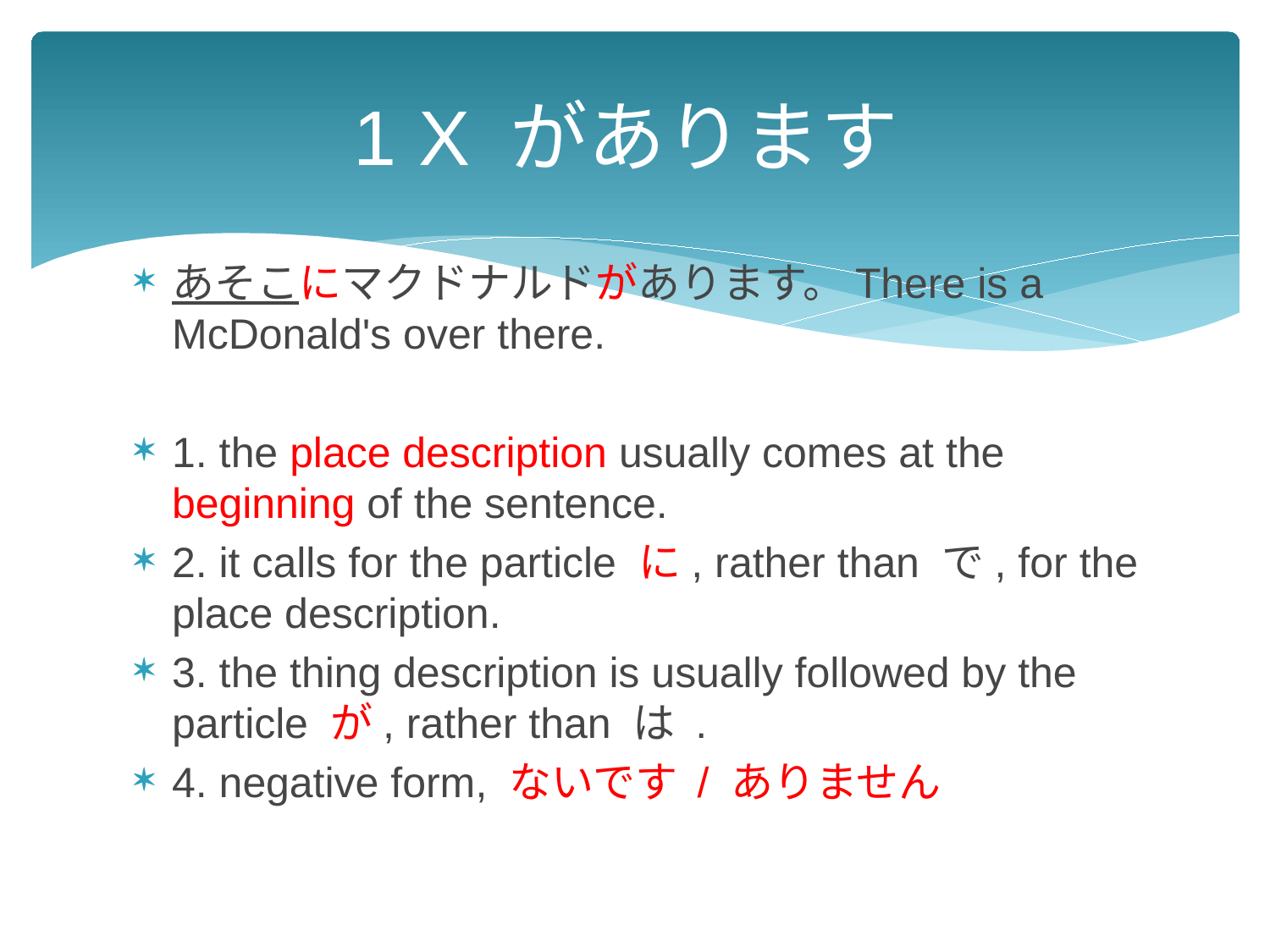

# 1 X があります
あそこにマクドナルドがあります。There is a McDonald's over there.

1. the place description usually comes at the beginning of the sentence.
2. it calls for the particle に, rather than で, for the place description.
3. the thing description is usually followed by the particle が, rather than は .
4. negative form, ないです / ありません